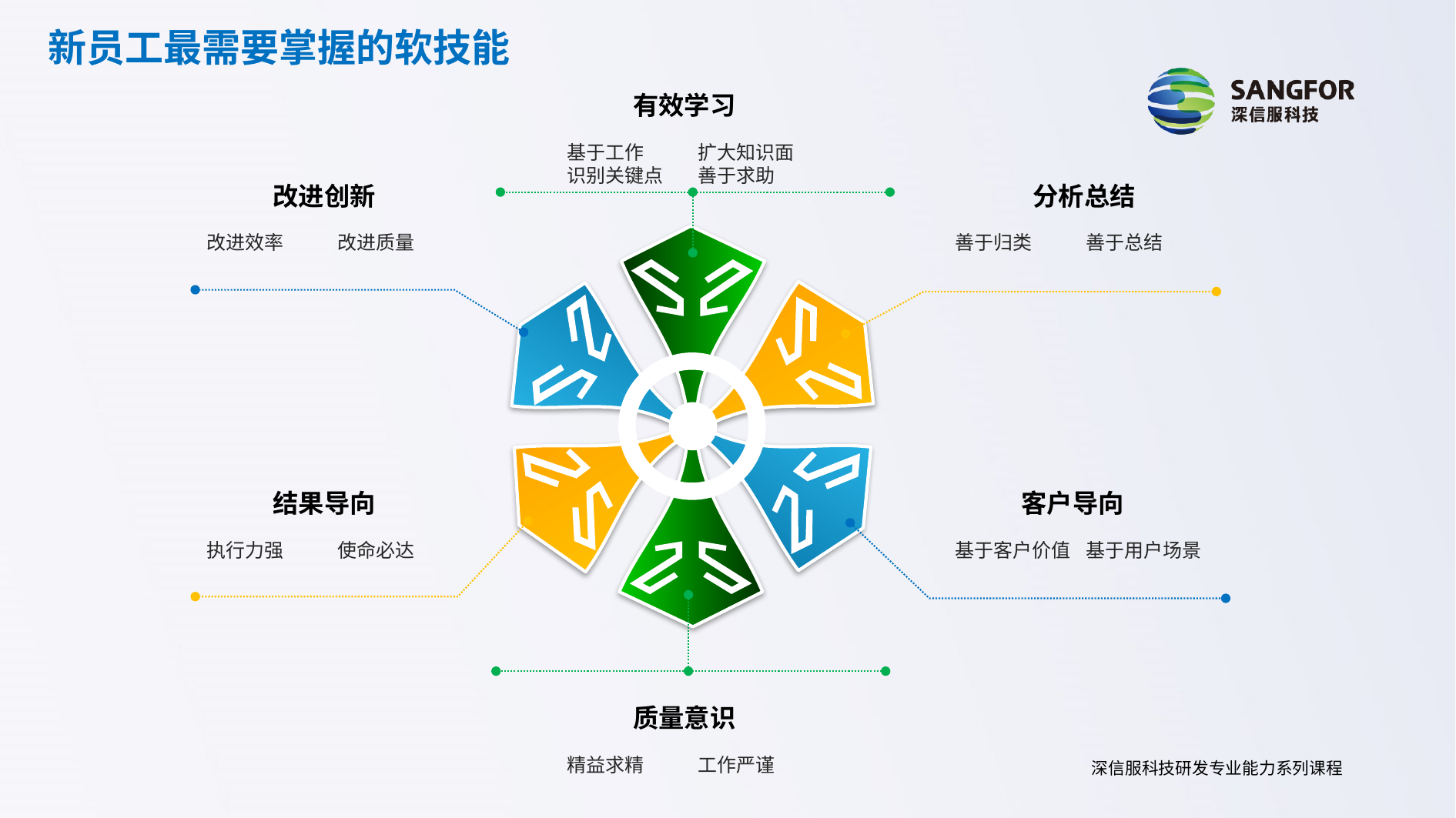

新员工最需要掌握的软技能
有效学习
扩大知识面
善于求助
基于工作
识别关键点
改进创新
分析总结
改进质量

改进效率

善于总结
善于归类

结果导向
客户导向

使命必达
执行力强
基于用户场景
基于客户价值
质量意识
工作严谨
精益求精